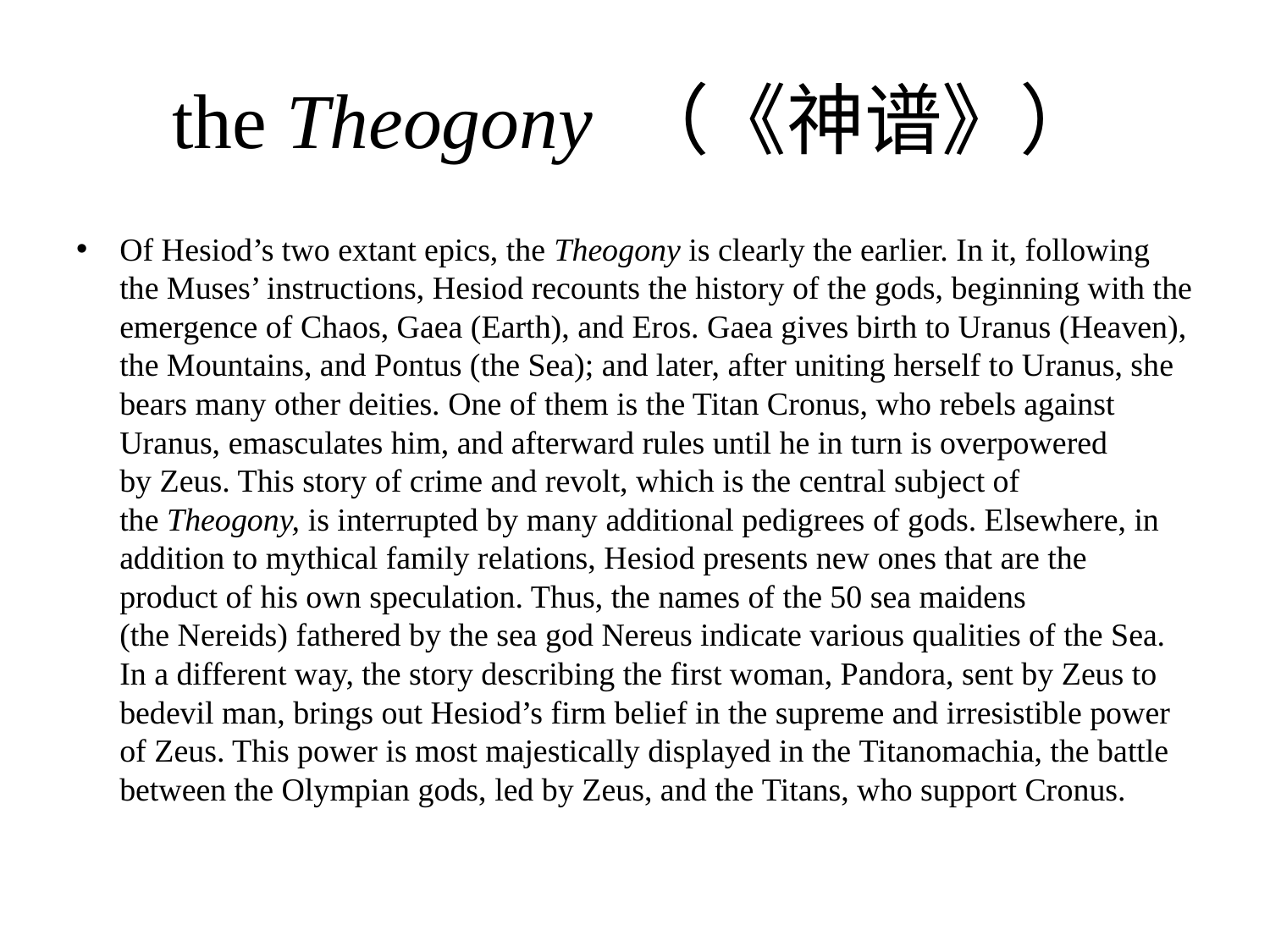

# the Theogony （《神谱》）
Of Hesiod’s two extant epics, the Theogony is clearly the earlier. In it, following the Muses’ instructions, Hesiod recounts the history of the gods, beginning with the emergence of Chaos, Gaea (Earth), and Eros. Gaea gives birth to Uranus (Heaven), the Mountains, and Pontus (the Sea); and later, after uniting herself to Uranus, she bears many other deities. One of them is the Titan Cronus, who rebels against Uranus, emasculates him, and afterward rules until he in turn is overpowered by Zeus. This story of crime and revolt, which is the central subject of the Theogony, is interrupted by many additional pedigrees of gods. Elsewhere, in addition to mythical family relations, Hesiod presents new ones that are the product of his own speculation. Thus, the names of the 50 sea maidens (the Nereids) fathered by the sea god Nereus indicate various qualities of the Sea. In a different way, the story describing the first woman, Pandora, sent by Zeus to bedevil man, brings out Hesiod’s firm belief in the supreme and irresistible power of Zeus. This power is most majestically displayed in the Titanomachia, the battle between the Olympian gods, led by Zeus, and the Titans, who support Cronus.